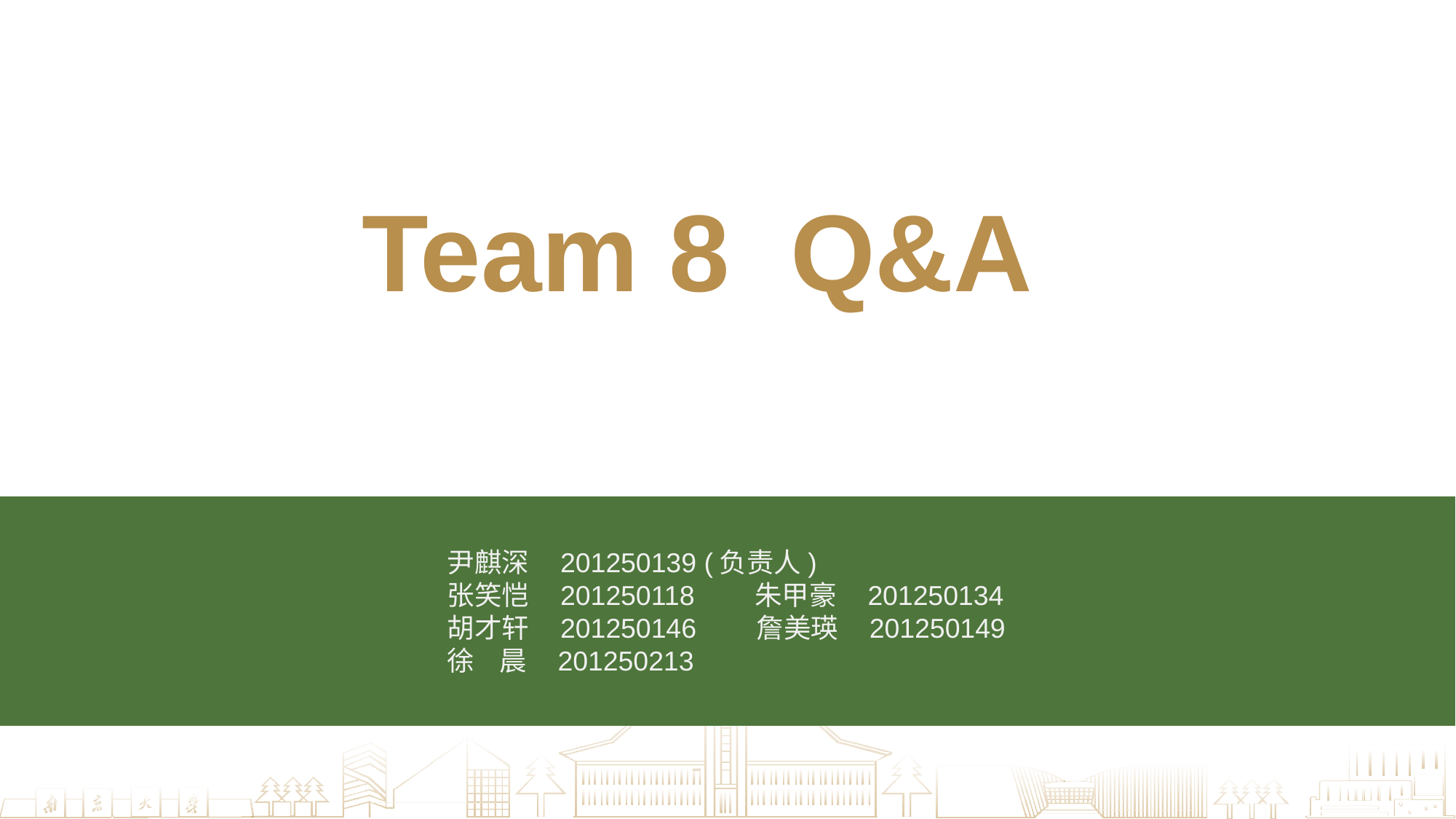

Team 8  Q&A
尹麒深    201250139 (负责人)
张笑恺    201250118       朱甲豪    201250134
胡才轩    201250146       詹美瑛    201250149
徐    晨    201250213